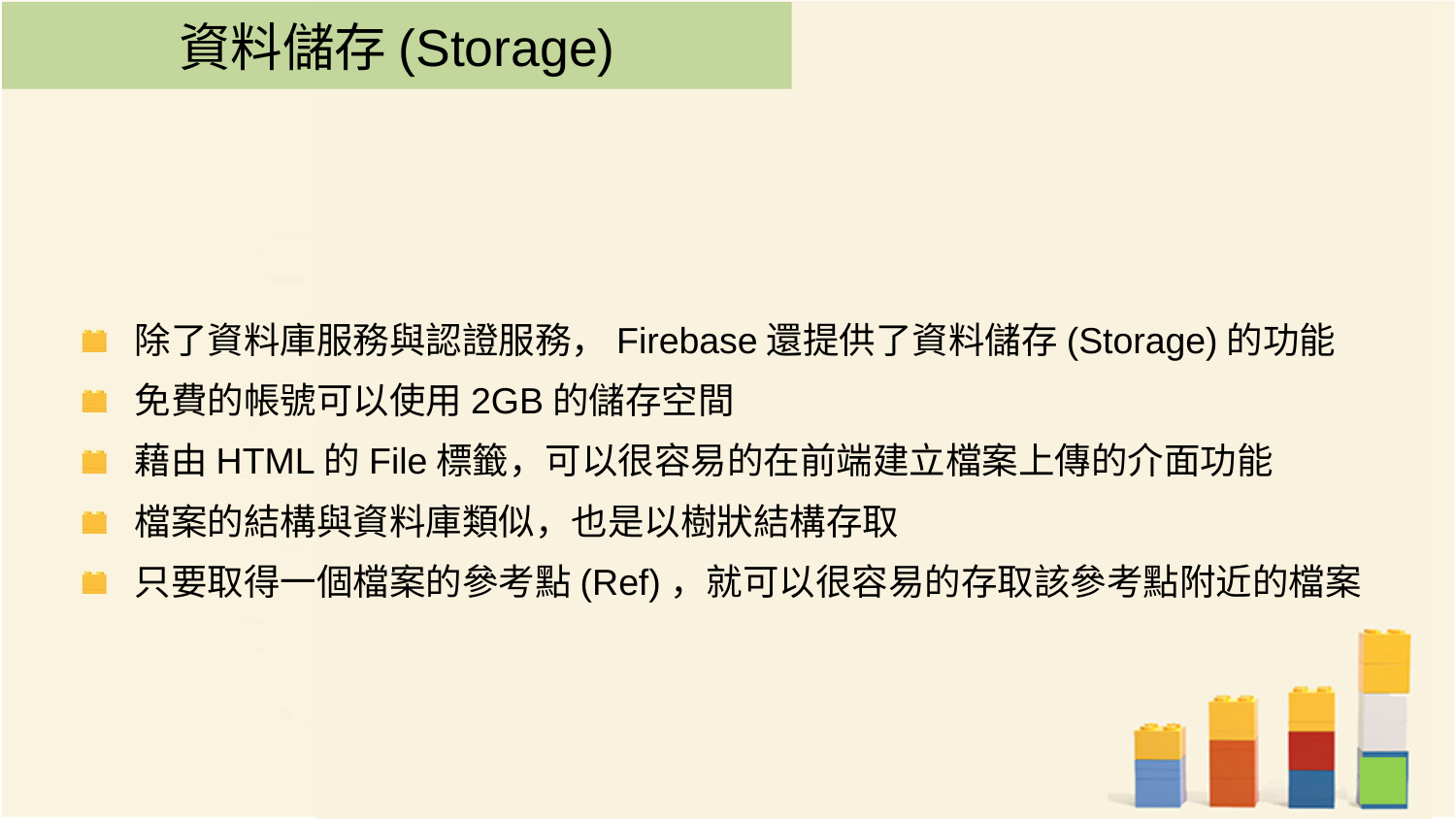

# 資料儲存(Storage)
除了資料庫服務與認證服務，Firebase還提供了資料儲存(Storage)的功能
免費的帳號可以使用2GB的儲存空間
藉由HTML的File標籤，可以很容易的在前端建立檔案上傳的介面功能
檔案的結構與資料庫類似，也是以樹狀結構存取
只要取得一個檔案的參考點(Ref)，就可以很容易的存取該參考點附近的檔案
86